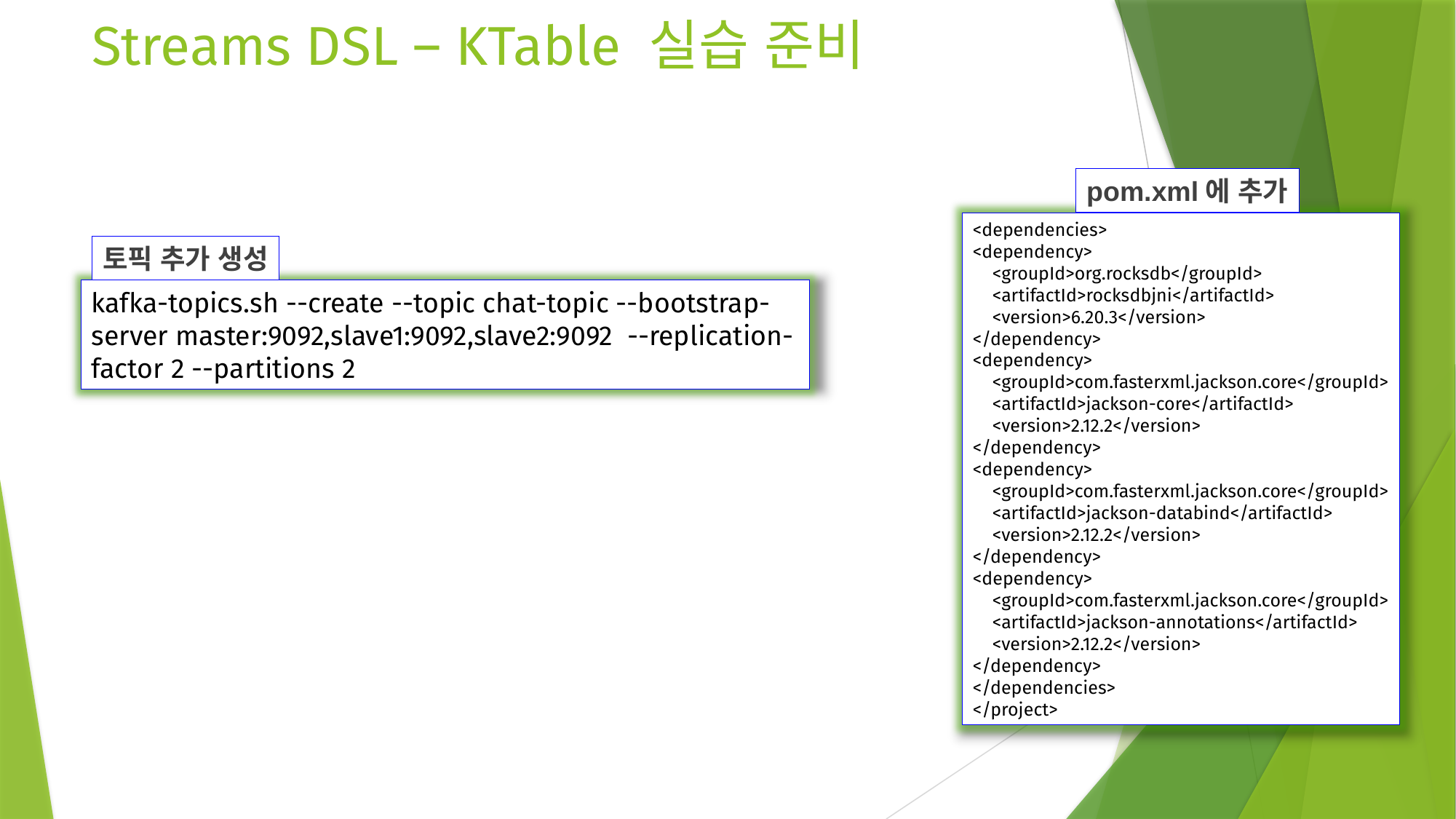

Streams DSL – KTable 실습 준비
pom.xml에 추가
<dependencies>
<dependency>
    <groupId>org.rocksdb</groupId>
    <artifactId>rocksdbjni</artifactId>
    <version>6.20.3</version>
</dependency>
<dependency>
    <groupId>com.fasterxml.jackson.core</groupId>
    <artifactId>jackson-core</artifactId>
    <version>2.12.2</version>
</dependency>
<dependency>
    <groupId>com.fasterxml.jackson.core</groupId>
    <artifactId>jackson-databind</artifactId>
    <version>2.12.2</version>
</dependency>
<dependency>
    <groupId>com.fasterxml.jackson.core</groupId>
    <artifactId>jackson-annotations</artifactId>
    <version>2.12.2</version>
</dependency>
</dependencies>
</project>
토픽 추가 생성
kafka-topics.sh --create --topic chat-topic --bootstrap-server master:9092,slave1:9092,slave2:9092  --replication-factor 2 --partitions 2